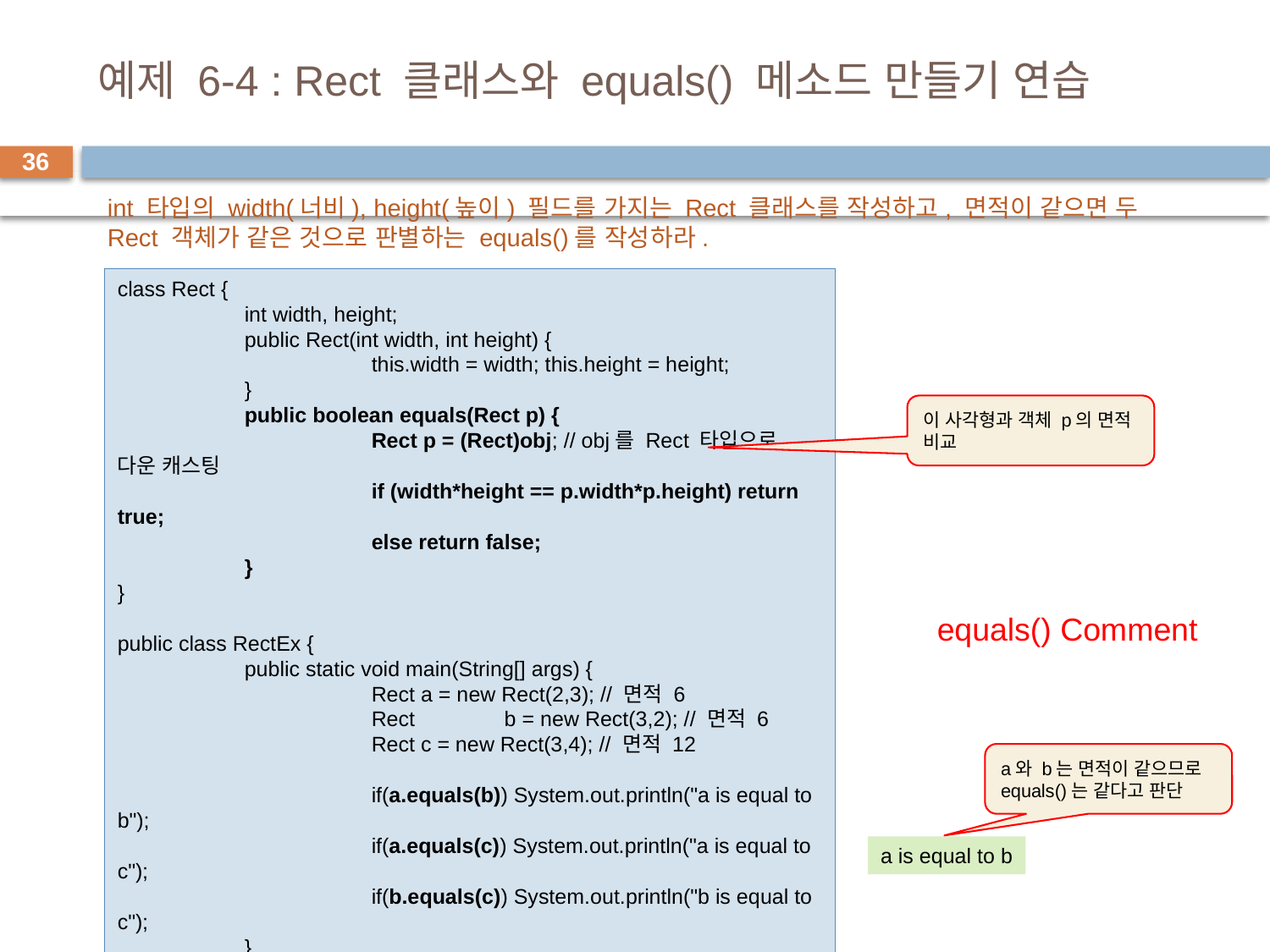

# 예제 6-4 : Rect 클래스와 equals() 메소드 만들기 연습
36
int 타입의 width(너비), height(높이) 필드를 가지는 Rect 클래스를 작성하고, 면적이 같으면 두 Rect 객체가 같은 것으로 판별하는 equals()를 작성하라.
class Rect {
	int width, height;
	public Rect(int width, int height) {
		this.width = width; this.height = height;
	}
	public boolean equals(Rect p) {
		Rect p = (Rect)obj; // obj를 Rect 타입으로 다운 캐스팅
		if (width*height == p.width*p.height) return true;
		else return false;
	}
}

public class RectEx {
	public static void main(String[] args) {
		Rect a = new Rect(2,3); // 면적 6
		Rect	 b = new Rect(3,2); // 면적 6
		Rect c = new Rect(3,4); // 면적 12

		if(a.equals(b)) System.out.println("a is equal to b");
		if(a.equals(c)) System.out.println("a is equal to c");
		if(b.equals(c)) System.out.println("b is equal to c");
	}
}
이 사각형과 객체 p의 면적 비교
equals() Comment
a와 b는 면적이 같으므로 equals()는 같다고 판단
a is equal to b